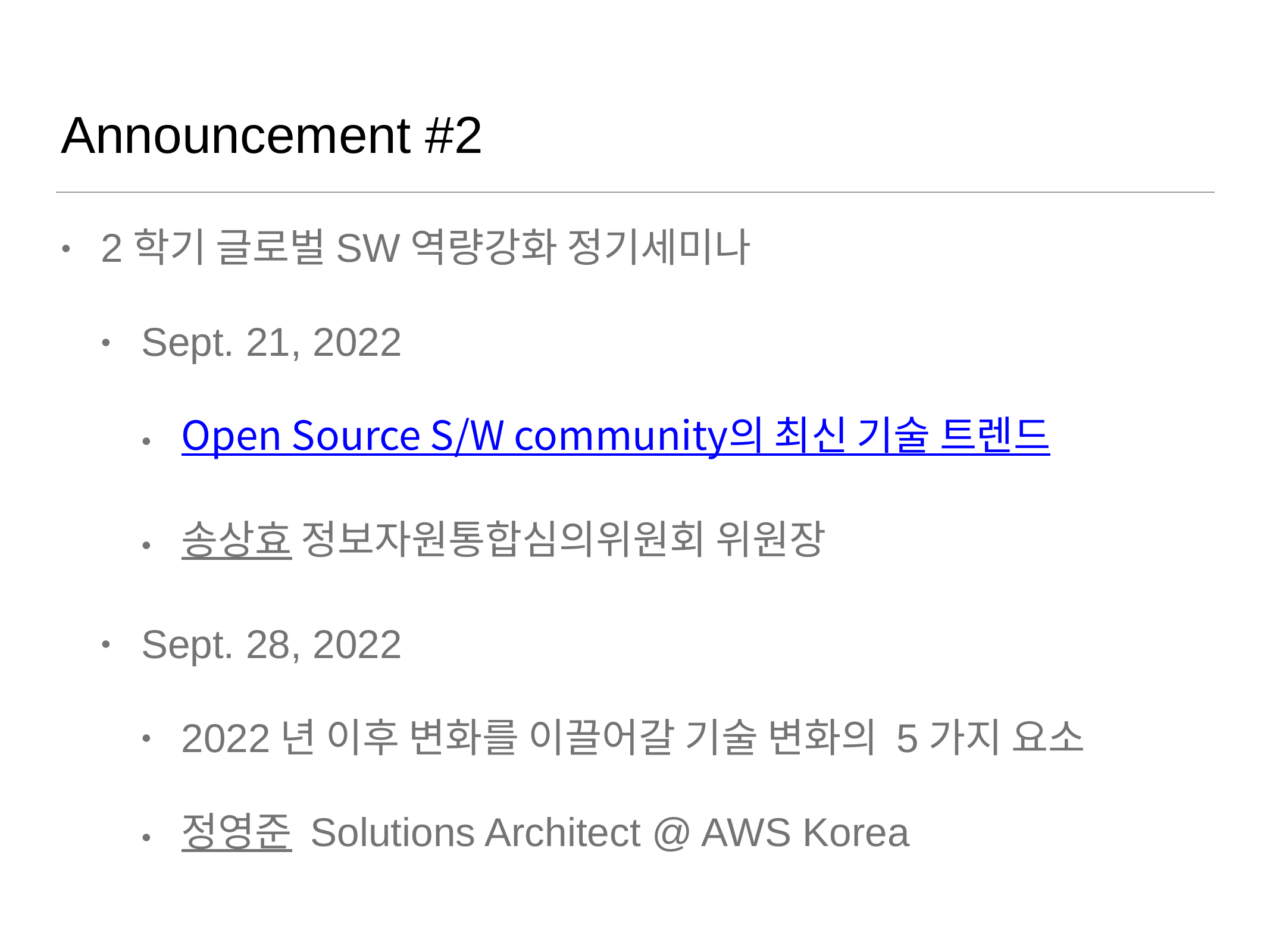

# Announcement #2
2학기 글로벌SW역량강화 정기세미나
Sept. 21, 2022
Open Source S/W community의 최신 기술 트렌드
송상효 정보자원통합심의위원회 위원장
Sept. 28, 2022
2022년 이후 변화를 이끌어갈 기술 변화의 5가지 요소
정영준 Solutions Architect @ AWS Korea